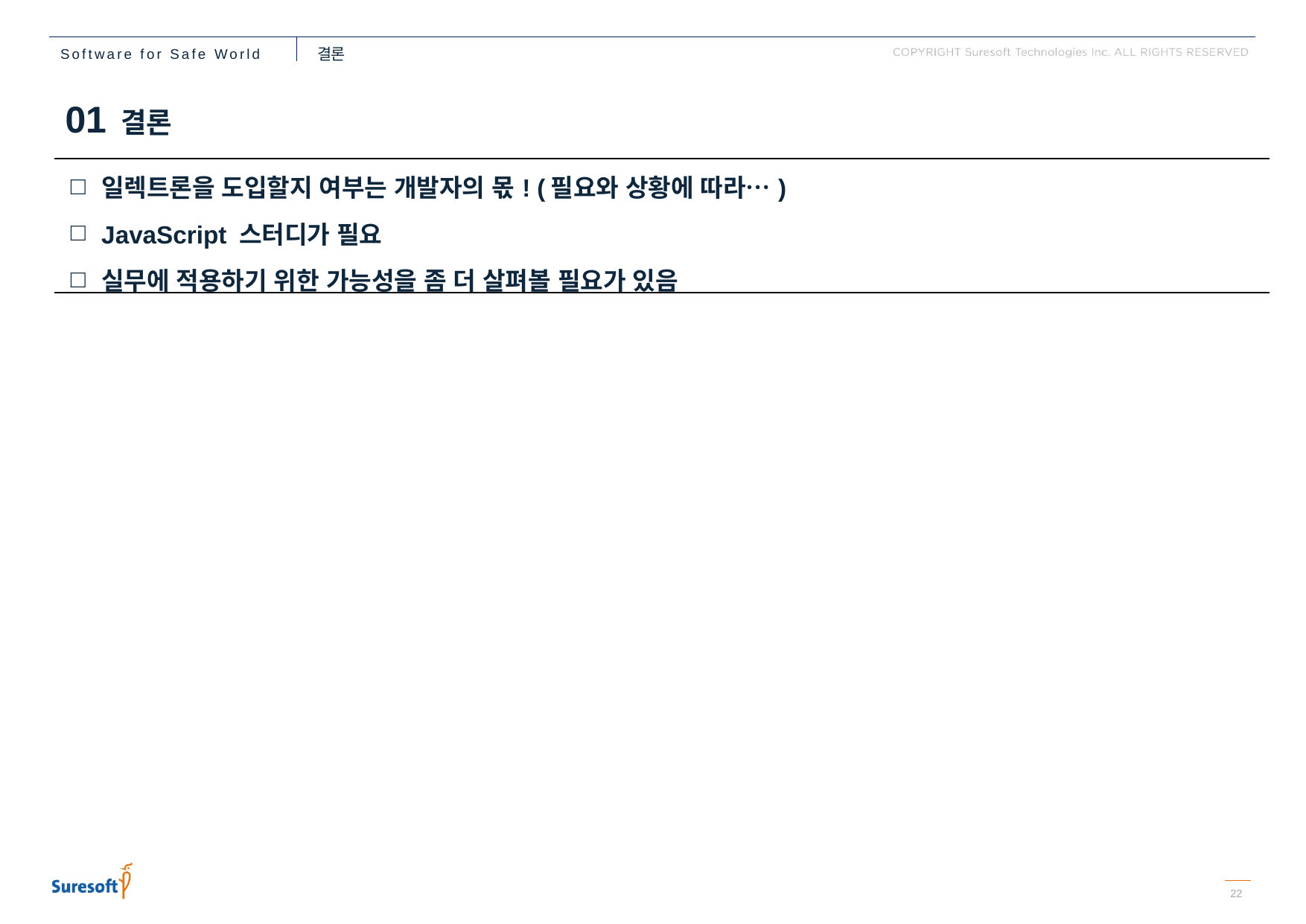

결론
01 결론
| 일렉트론을 도입할지 여부는 개발자의 몫! (필요와 상황에 따라…) JavaScript 스터디가 필요 실무에 적용하기 위한 가능성을 좀 더 살펴볼 필요가 있음 |
| --- |